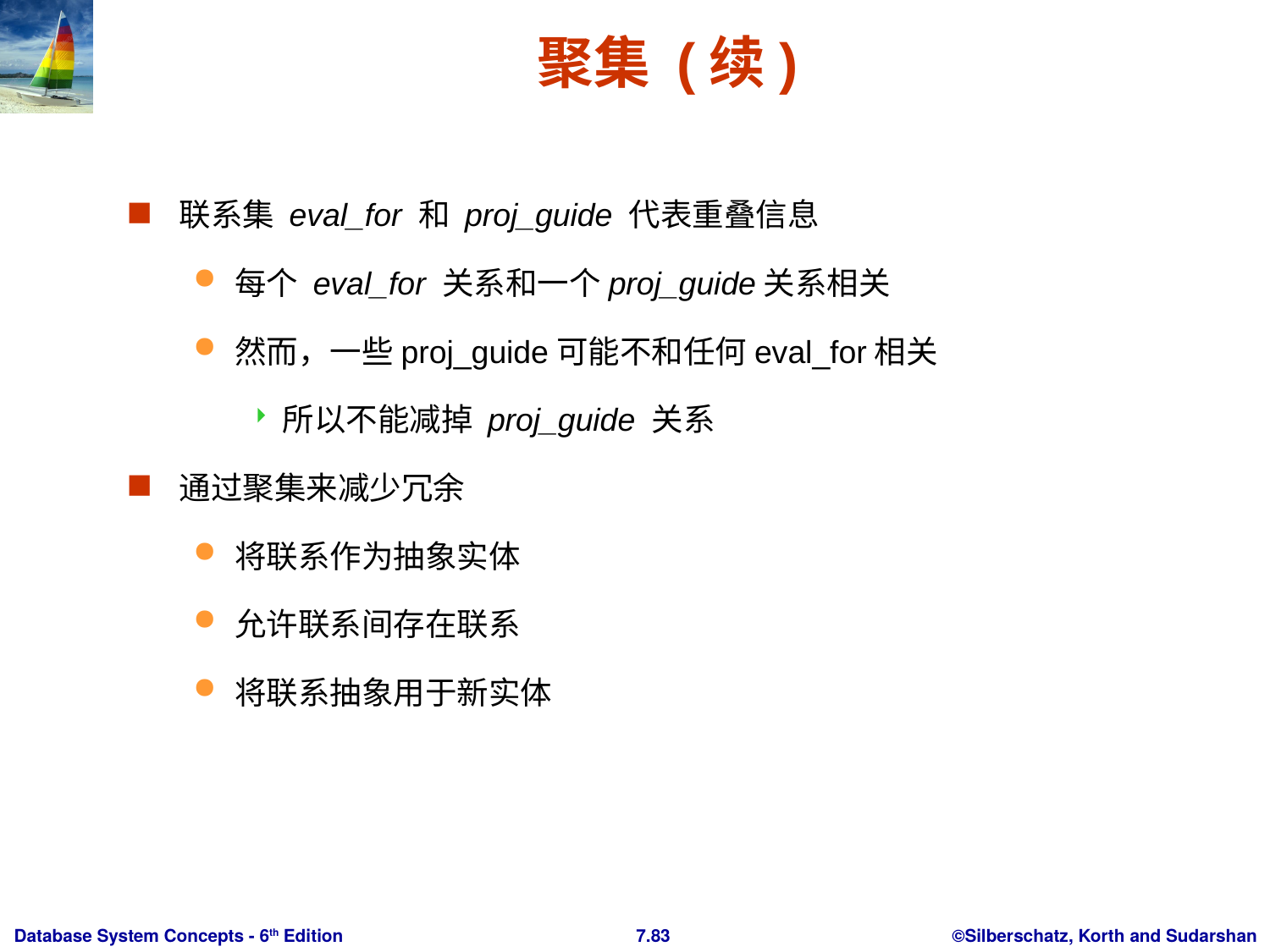

# 聚集 (续)
联系集 eval_for 和 proj_guide 代表重叠信息
每个 eval_for 关系和一个proj_guide关系相关
然而，一些proj_guide可能不和任何eval_for相关
所以不能减掉 proj_guide 关系
通过聚集来减少冗余
将联系作为抽象实体
允许联系间存在联系
将联系抽象用于新实体